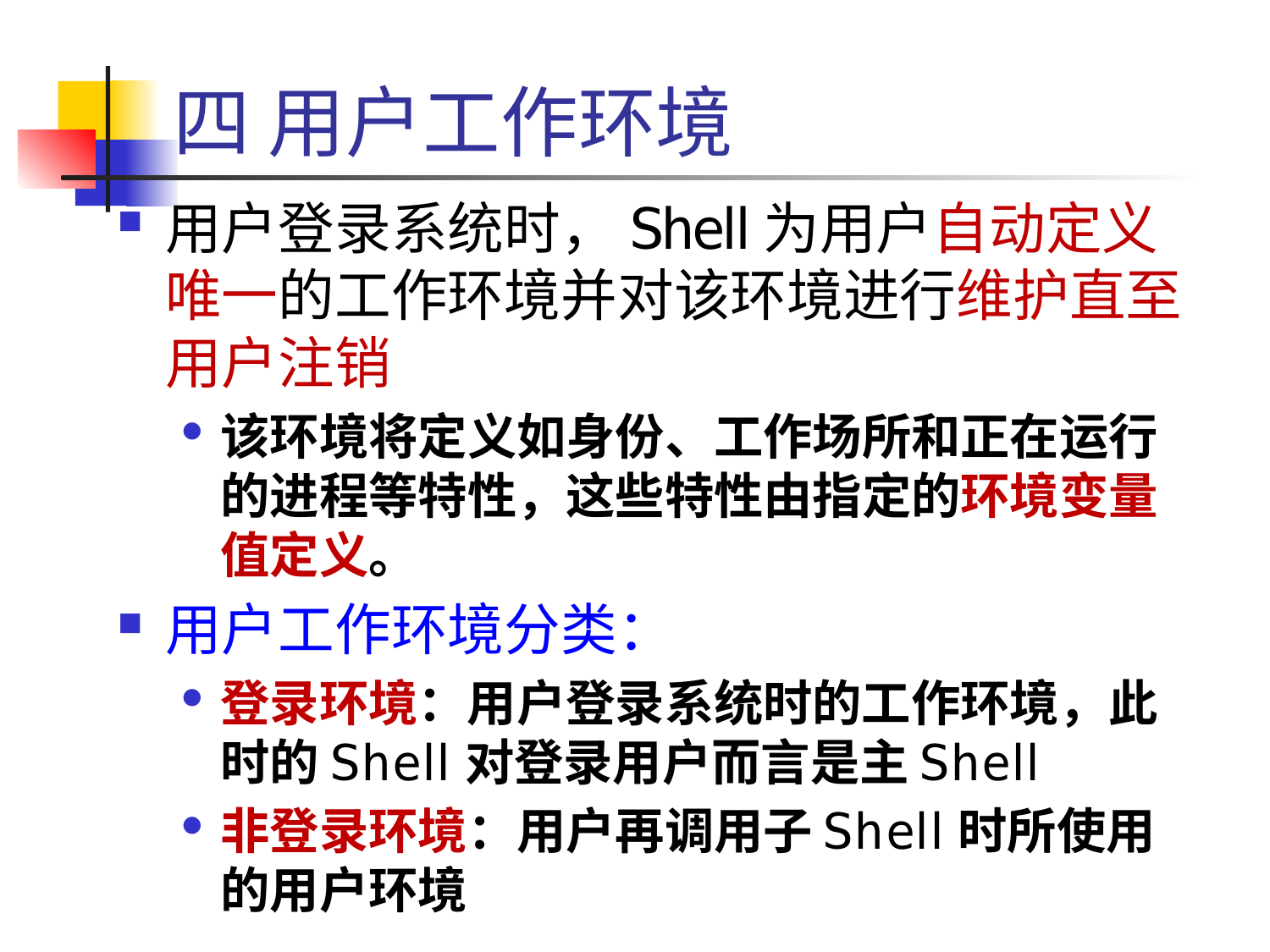

# 四 用户工作环境
用户登录系统时，Shell为用户自动定义唯一的工作环境并对该环境进行维护直至用户注销
该环境将定义如身份、工作场所和正在运行的进程等特性，这些特性由指定的环境变量值定义。
用户工作环境分类：
登录环境：用户登录系统时的工作环境，此时的Shell对登录用户而言是主Shell
非登录环境：用户再调用子Shell时所使用的用户环境